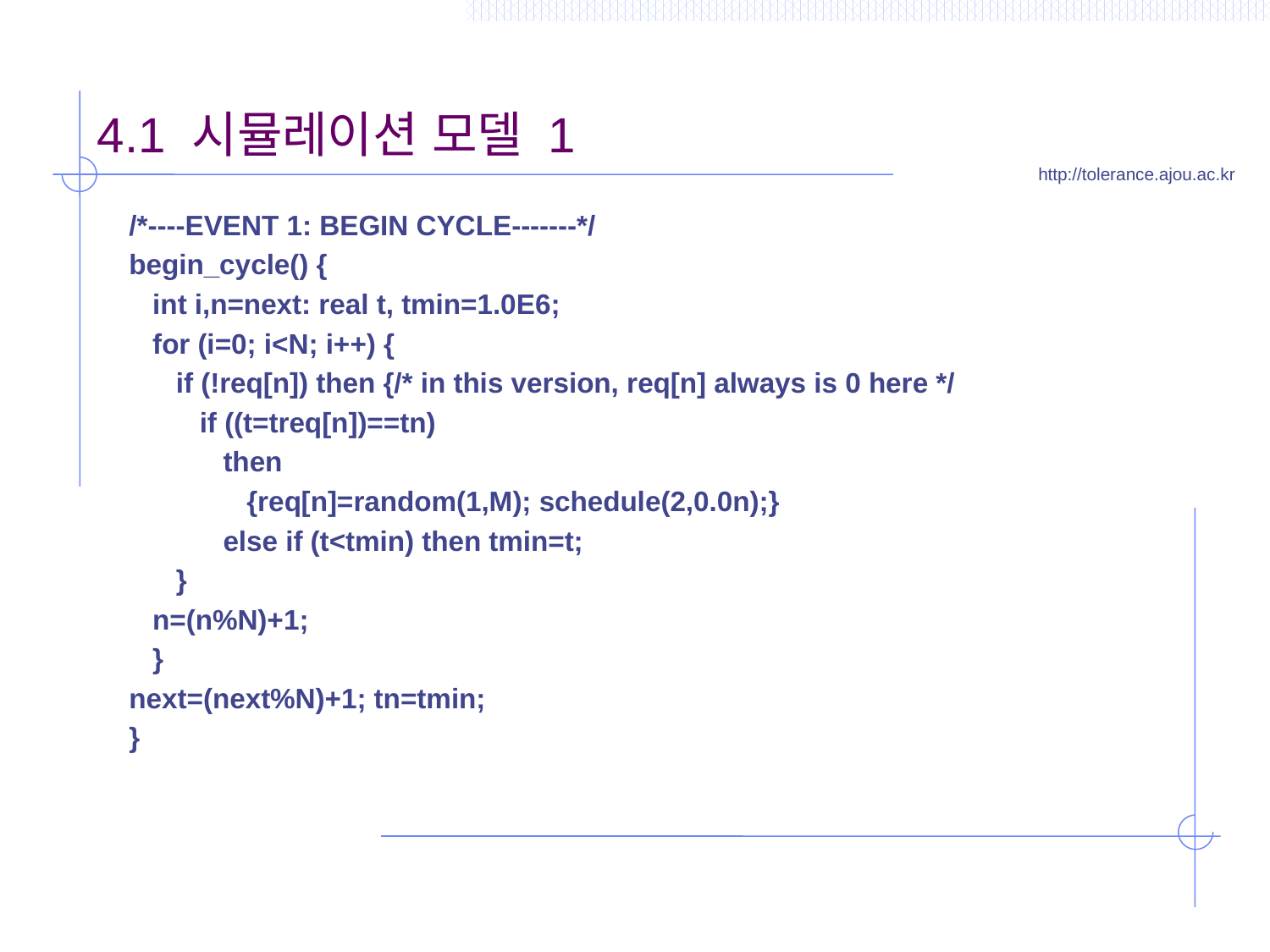

# 4.1 시뮬레이션 모델 1
/*----EVENT 1: BEGIN CYCLE-------*/
begin_cycle() {
   int i,n=next: real t, tmin=1.0E6;
   for (i=0; i<N; i++) {
      if (!req[n]) then {/* in this version, req[n] always is 0 here */
         if ((t=treq[n])==tn)
            then
               {req[n]=random(1,M); schedule(2,0.0n);}
            else if (t<tmin) then tmin=t;
      }
   n=(n%N)+1;
   }
next=(next%N)+1; tn=tmin;
}